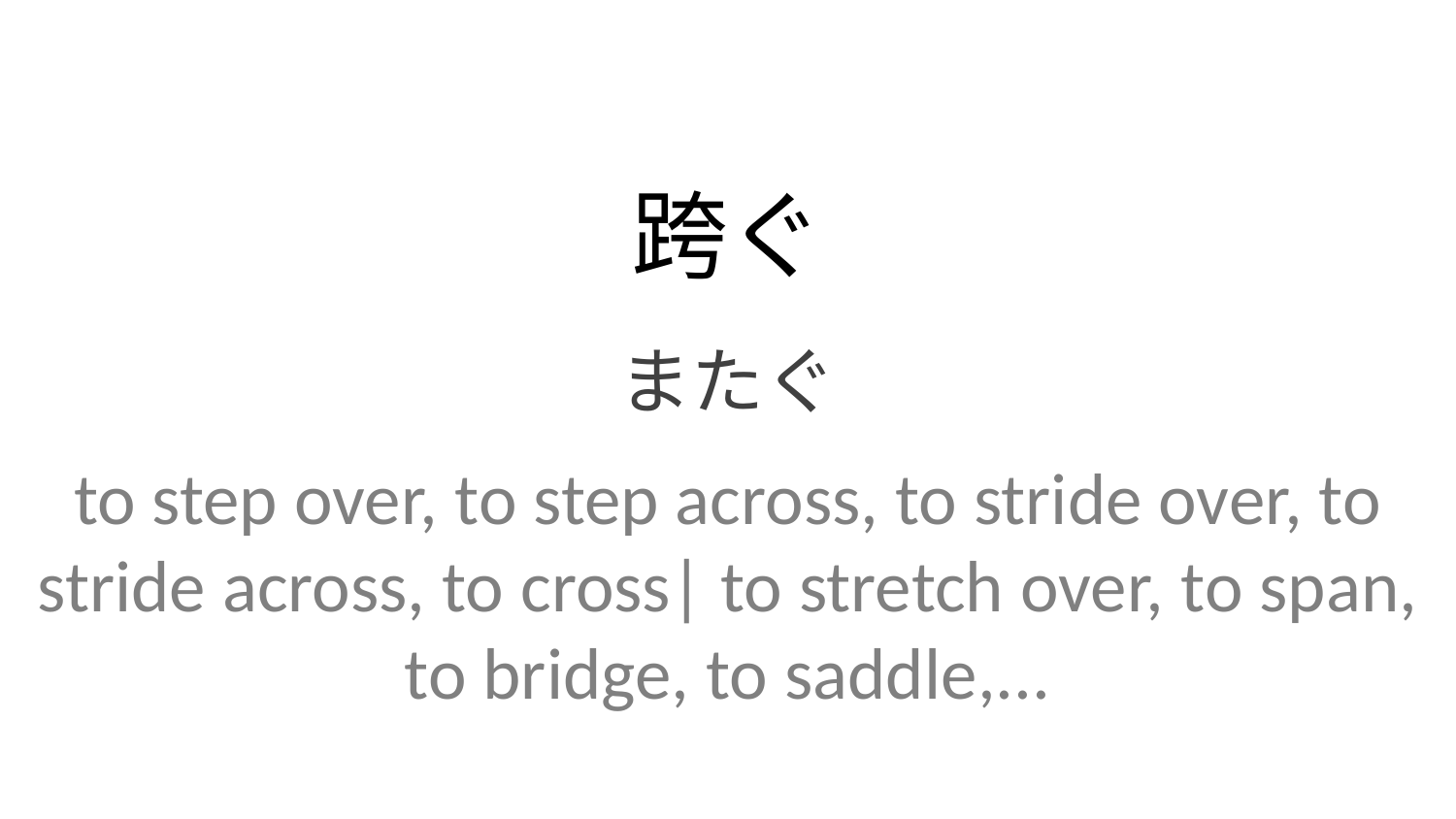

跨ぐ

またぐ
to step over, to step across, to stride over, to stride across, to cross| to stretch over, to span, to bridge, to saddle,...